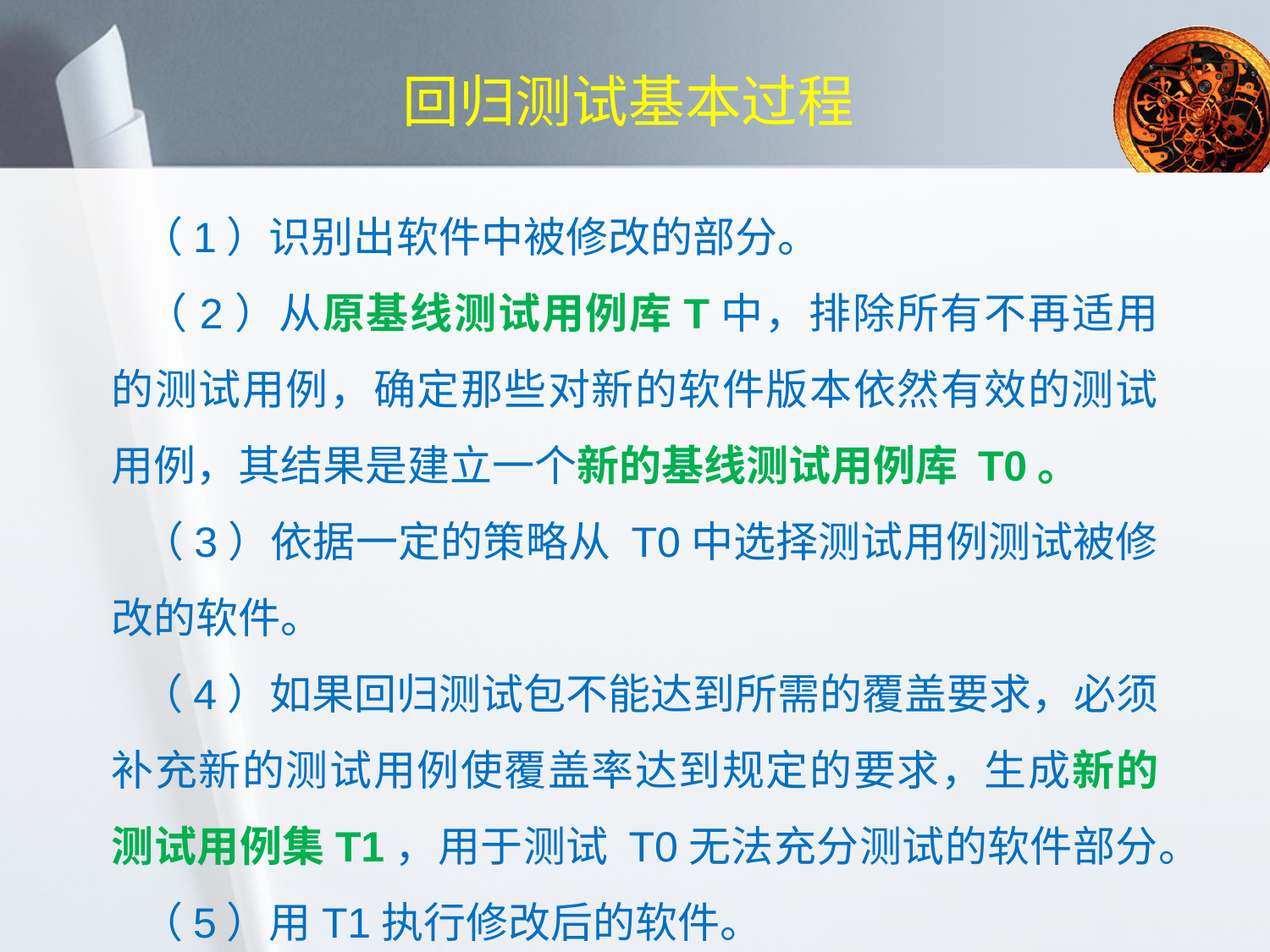

# 回归测试基本过程
  （1）识别出软件中被修改的部分。
  （2）从原基线测试用例库T中，排除所有不再适用的测试用例，确定那些对新的软件版本依然有效的测试用例，其结果是建立一个新的基线测试用例库 T0。
  （3）依据一定的策略从 T0中选择测试用例测试被修改的软件。
  （4）如果回归测试包不能达到所需的覆盖要求，必须补充新的测试用例使覆盖率达到规定的要求，生成新的测试用例集T1，用于测试 T0无法充分测试的软件部分。
  （5）用T1执行修改后的软件。